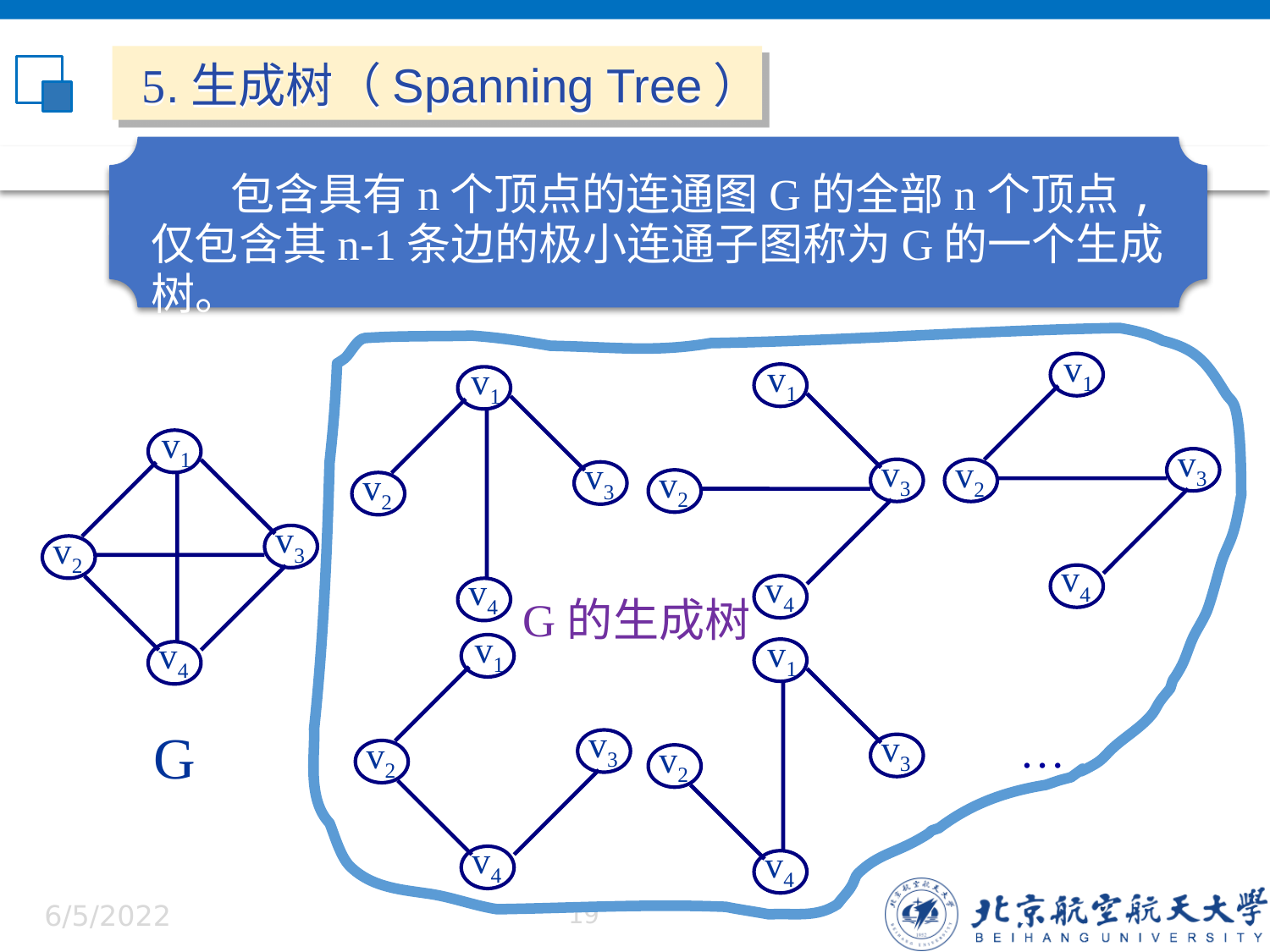

#

5.生成树（Spanning Tree）

       包含具有n个顶点的连通图G的全部n个顶点,仅包含其n-1条边的极小连通子图称为G的一个生成树。

G的生成树
v1
v1
v1

v3
v3
v2
v3

v2
v2

v4
v4
v4

v1
v1

v3
…
v3
v2

v2

v4
v4

v1

v3
v2

v4

G
6/5/2022
19